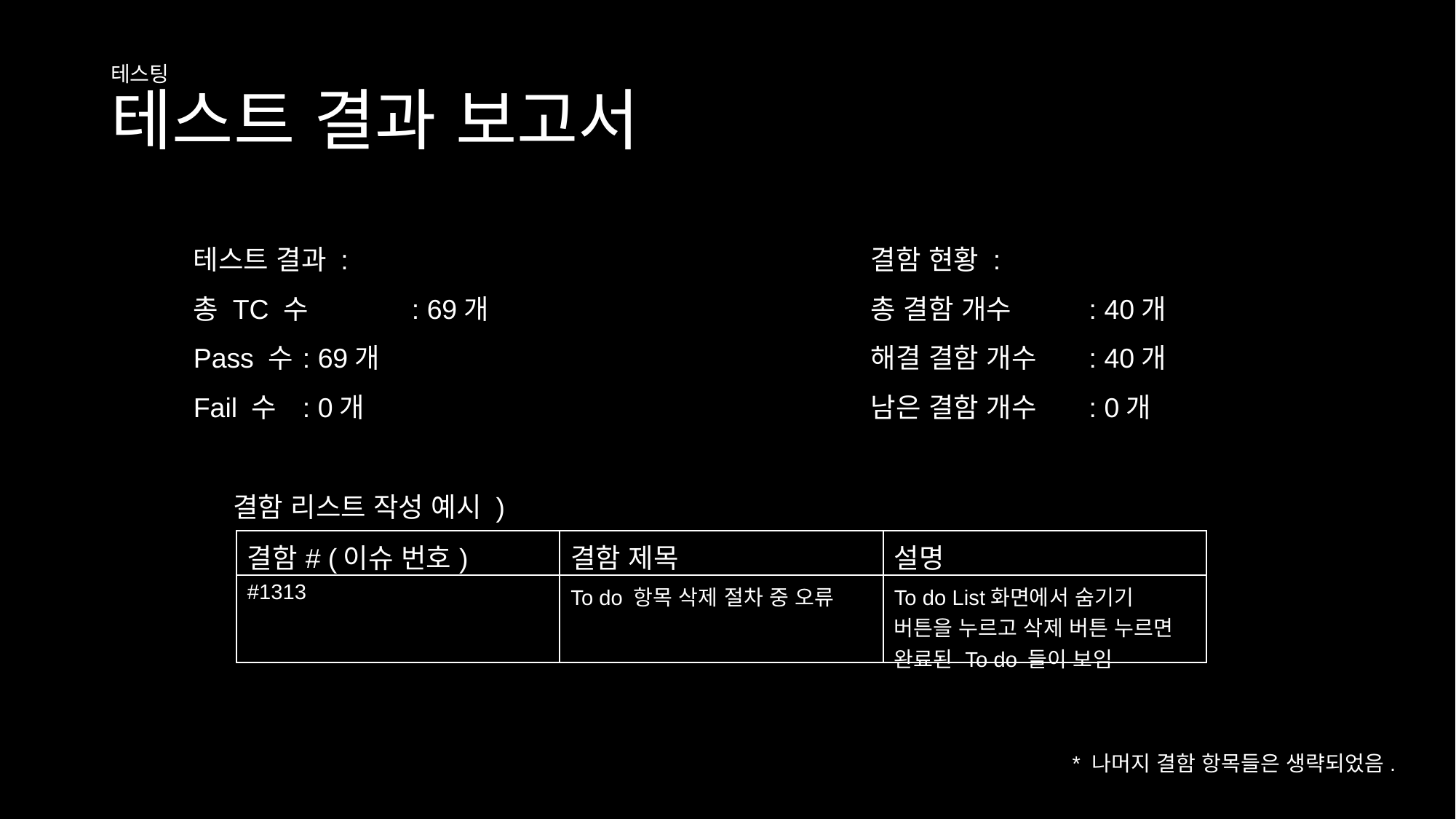

# 테스트 결과 보고서
테스팅
테스트 결과 :
총 TC 수	: 69개
Pass 수 	: 69개
Fail 수 	: 0개
결함 현황 :
총 결함 개수	: 40개
해결 결함 개수	: 40개
남은 결함 개수 	: 0개
결함 리스트 작성 예시 )
| 결함# (이슈 번호) | 결함 제목 | 설명 |
| --- | --- | --- |
| #1313 | To do 항목 삭제 절차 중 오류 | To do List화면에서 숨기기 버튼을 누르고 삭제 버튼 누르면 완료된 To do 들이 보임 |
* 나머지 결함 항목들은 생략되었음.